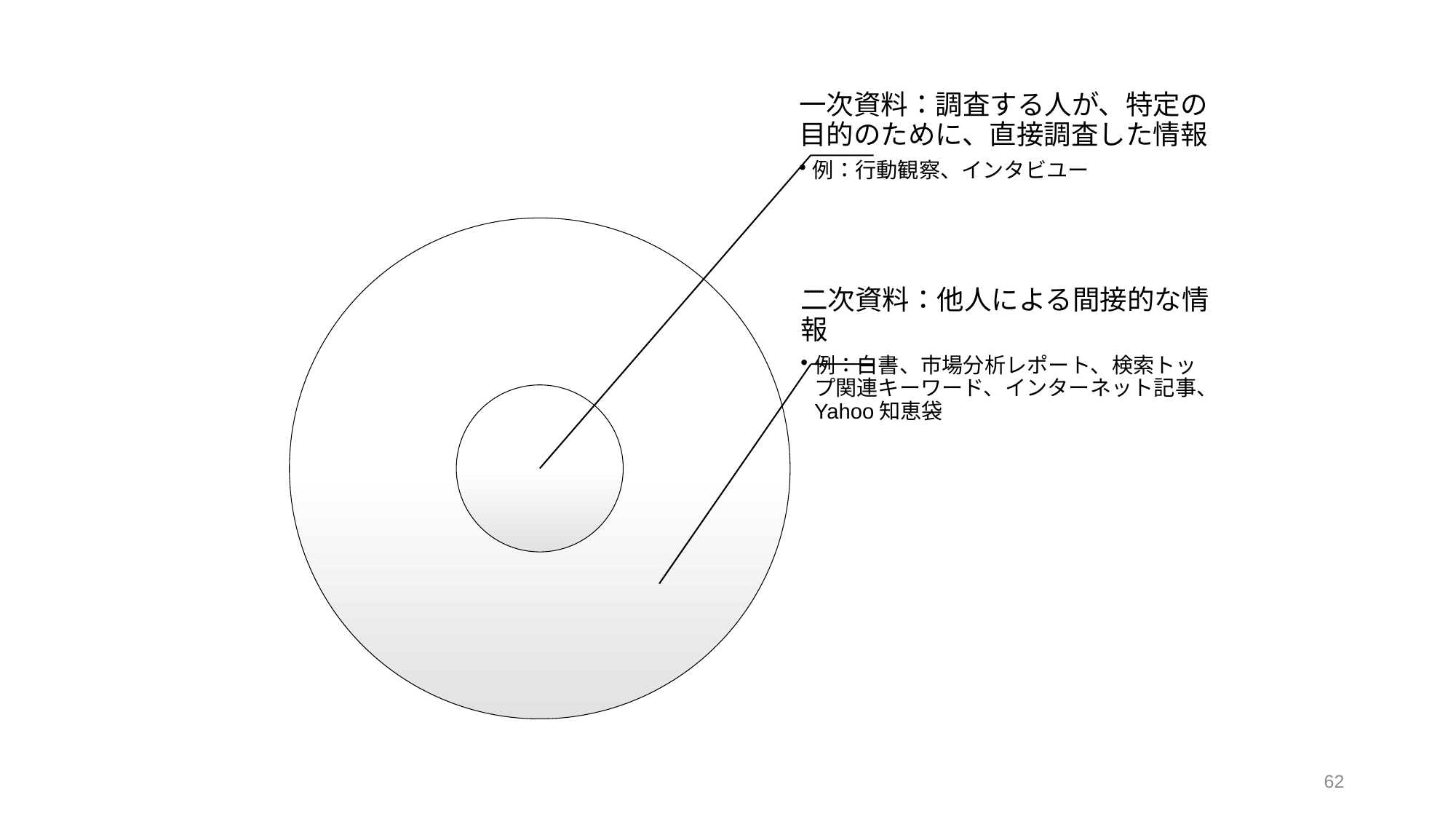

一次資料：調査する人が、特定の目的のために、直接調査した情報
例：行動観察、インタビユー
二次資料：他人による間接的な情報
例：白書、市場分析レポート、検索トップ関連キーワード、インターネット記事、Yahoo知恵袋
62